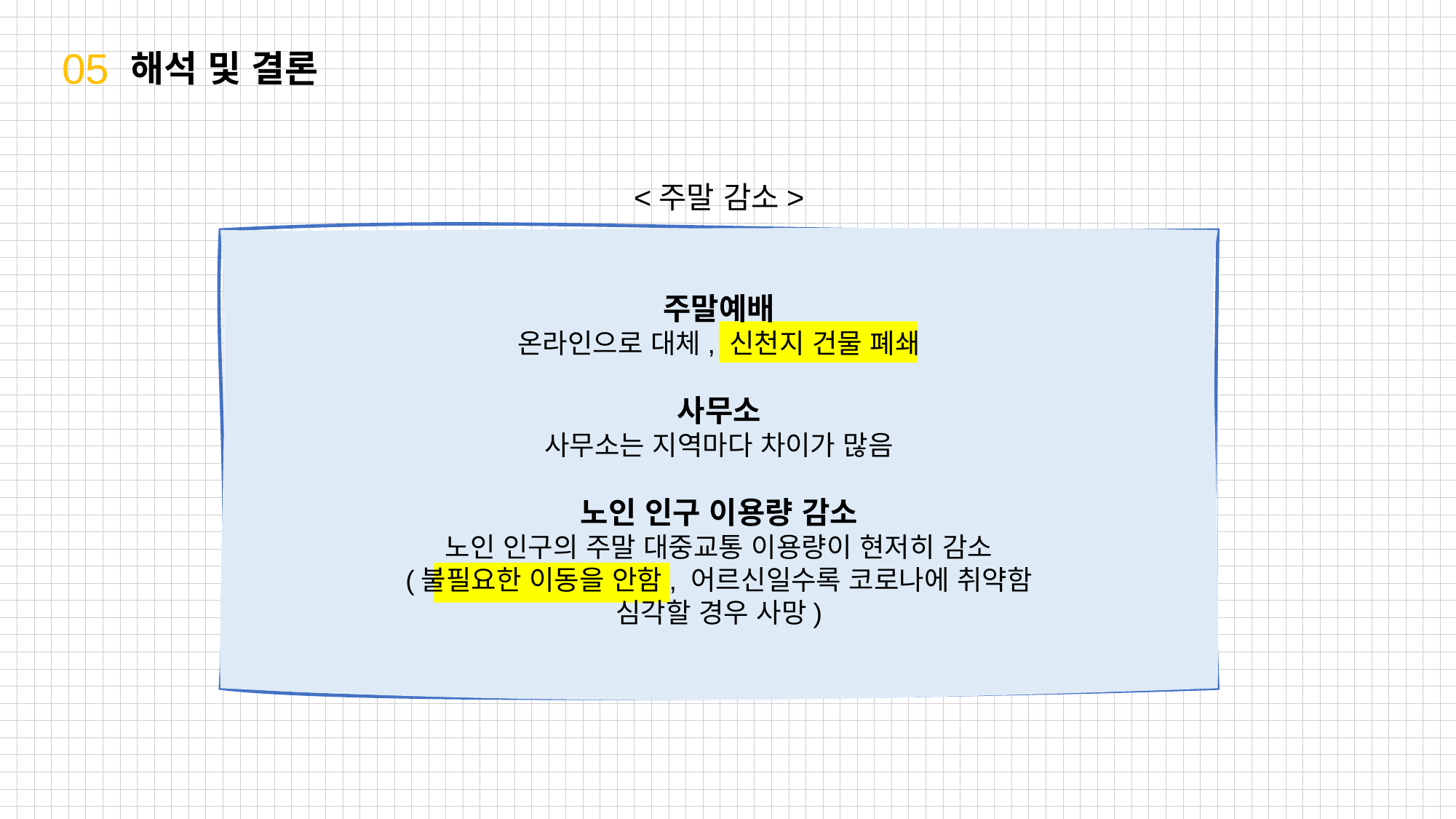

05
해석 및 결론
<주말 감소>
코로나

코로나
주말예배
온라인으로 대체, 신천지 건물 폐쇄

사무소
사무소는 지역마다 차이가 많음

노인 인구 이용량 감소
노인 인구의 주말 대중교통 이용량이 현저히 감소
(불필요한 이동을 안함, 어르신일수록 코로나에 취약함
심각할 경우 사망)